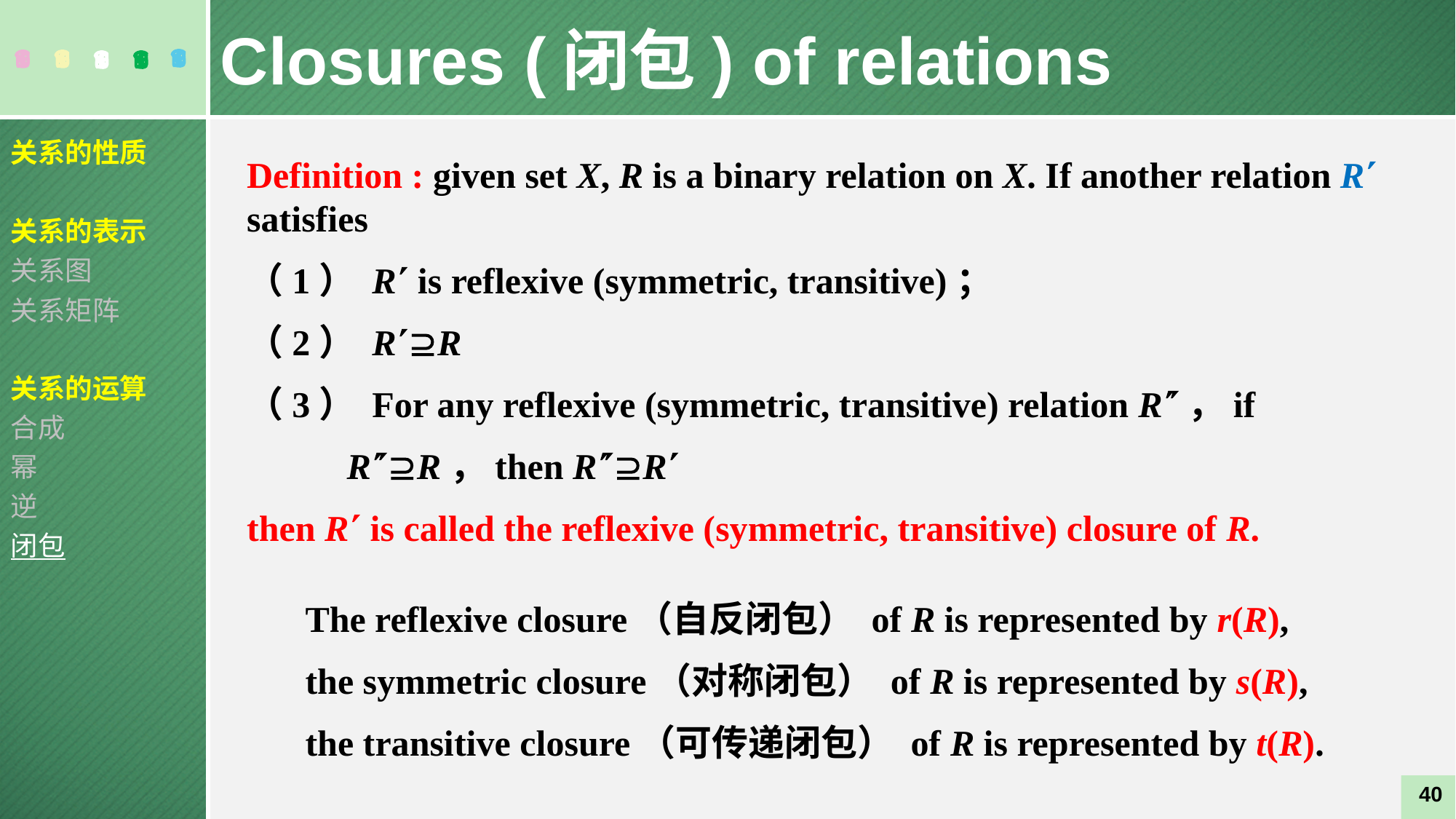

Closures (闭包) of relations

关系的性质

关系的表示
关系图
关系矩阵

关系的运算
合成
幂
逆
闭包

Definition : given set X, R is a binary relation on X. If another relation R′ satisfies
（1） R′ is reflexive (symmetric, transitive)；
（2） R′⊇R
（3） For any reflexive (symmetric, transitive) relation R″，if
           R″⊇R，then R″⊇R′
then R′ is called the reflexive (symmetric, transitive) closure of R.
The reflexive closure（自反闭包） of R is represented by r(R),
the symmetric closure（对称闭包） of R is represented by s(R),
the transitive closure（可传递闭包） of R is represented by t(R).

40